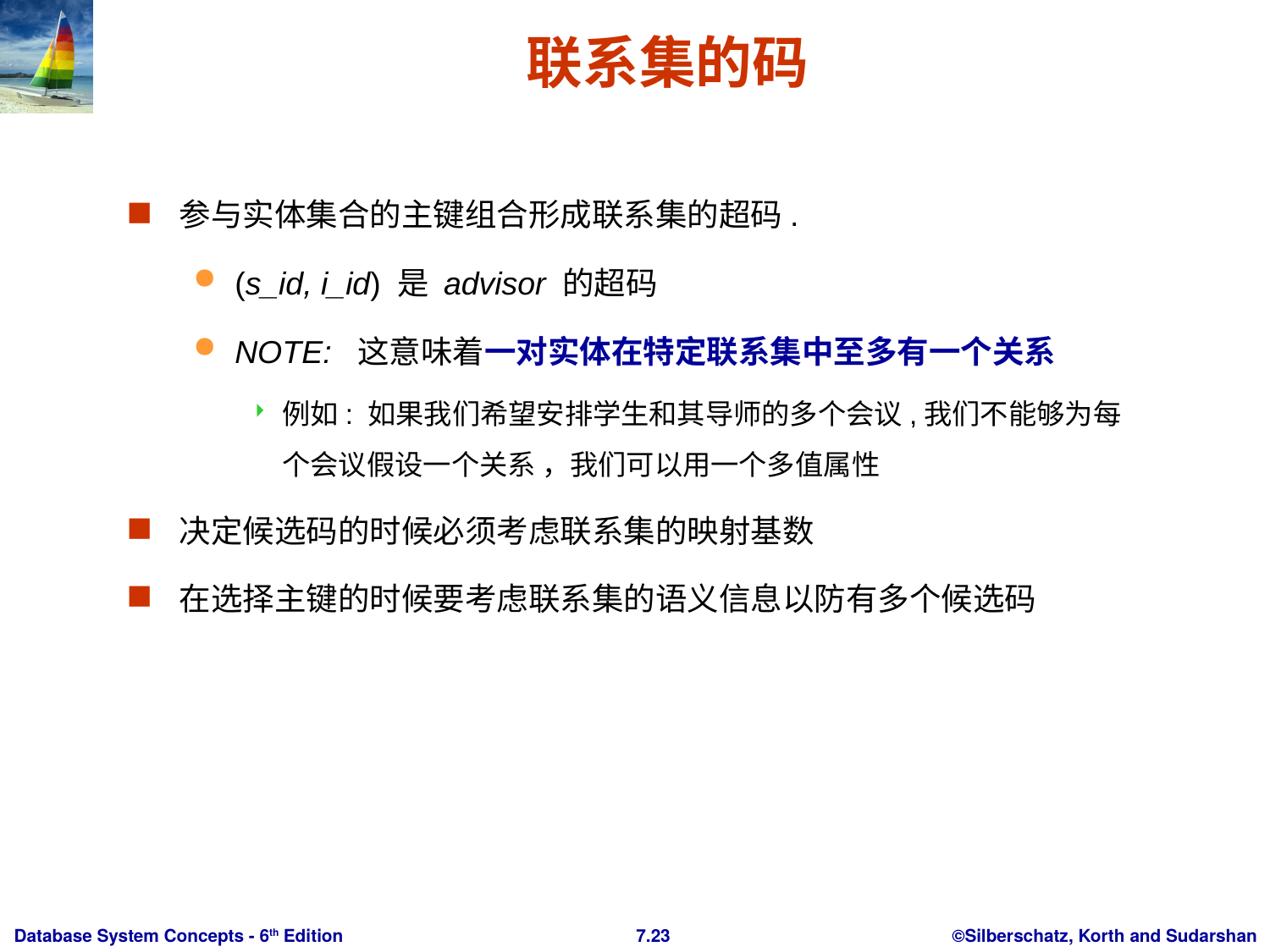

# 联系集的码
参与实体集合的主键组合形成联系集的超码.
(s_id, i_id) 是 advisor 的超码
NOTE:  这意味着一对实体在特定联系集中至多有一个关系
例如: 如果我们希望安排学生和其导师的多个会议,我们不能够为每个会议假设一个关系 ，我们可以用一个多值属性
决定候选码的时候必须考虑联系集的映射基数
在选择主键的时候要考虑联系集的语义信息以防有多个候选码